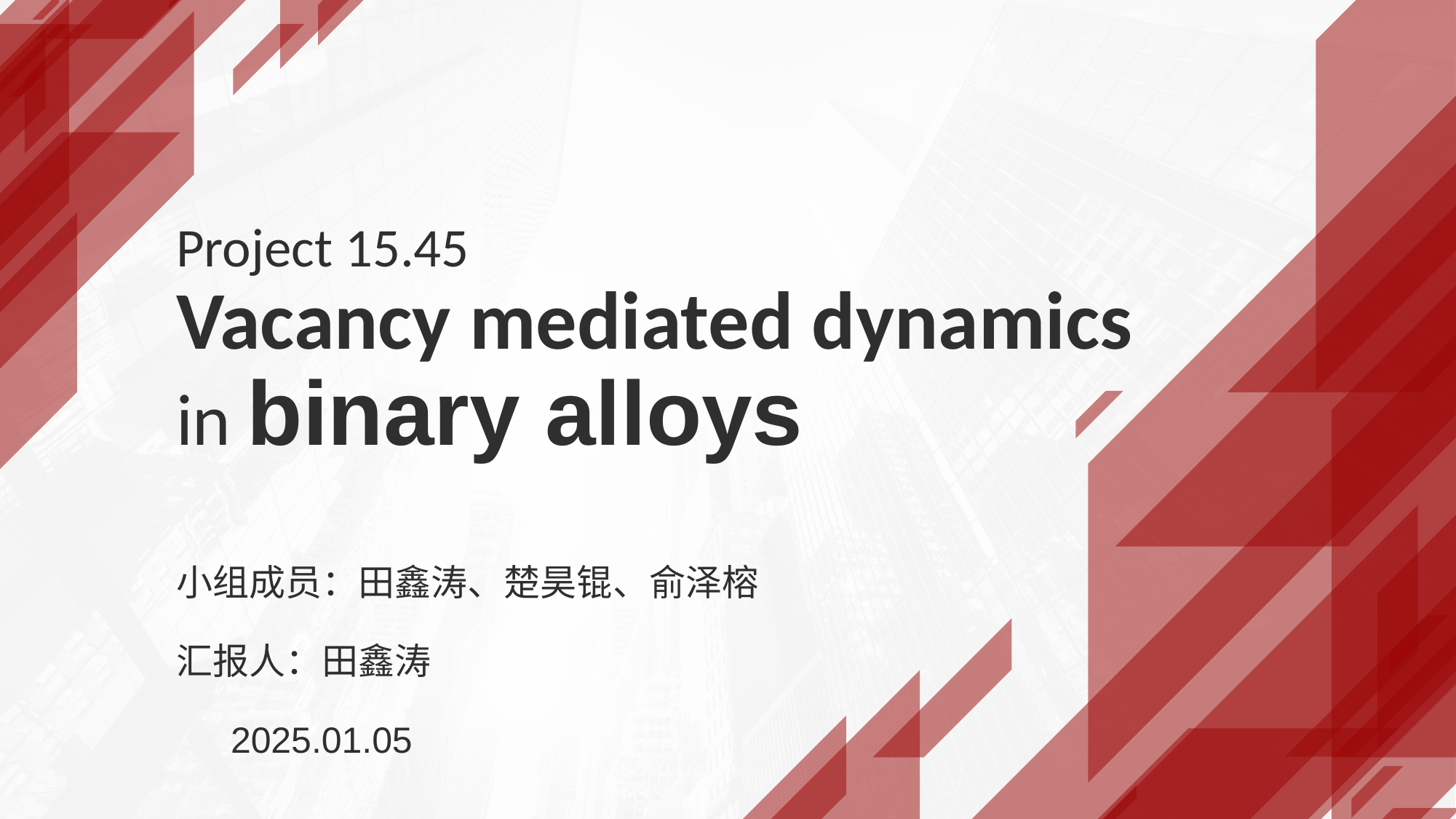

# Project 15.45 Vacancy mediated dynamics in binary alloys
小组成员：田鑫涛、楚昊锟、俞泽榕

汇报人：田鑫涛

2025.01.05